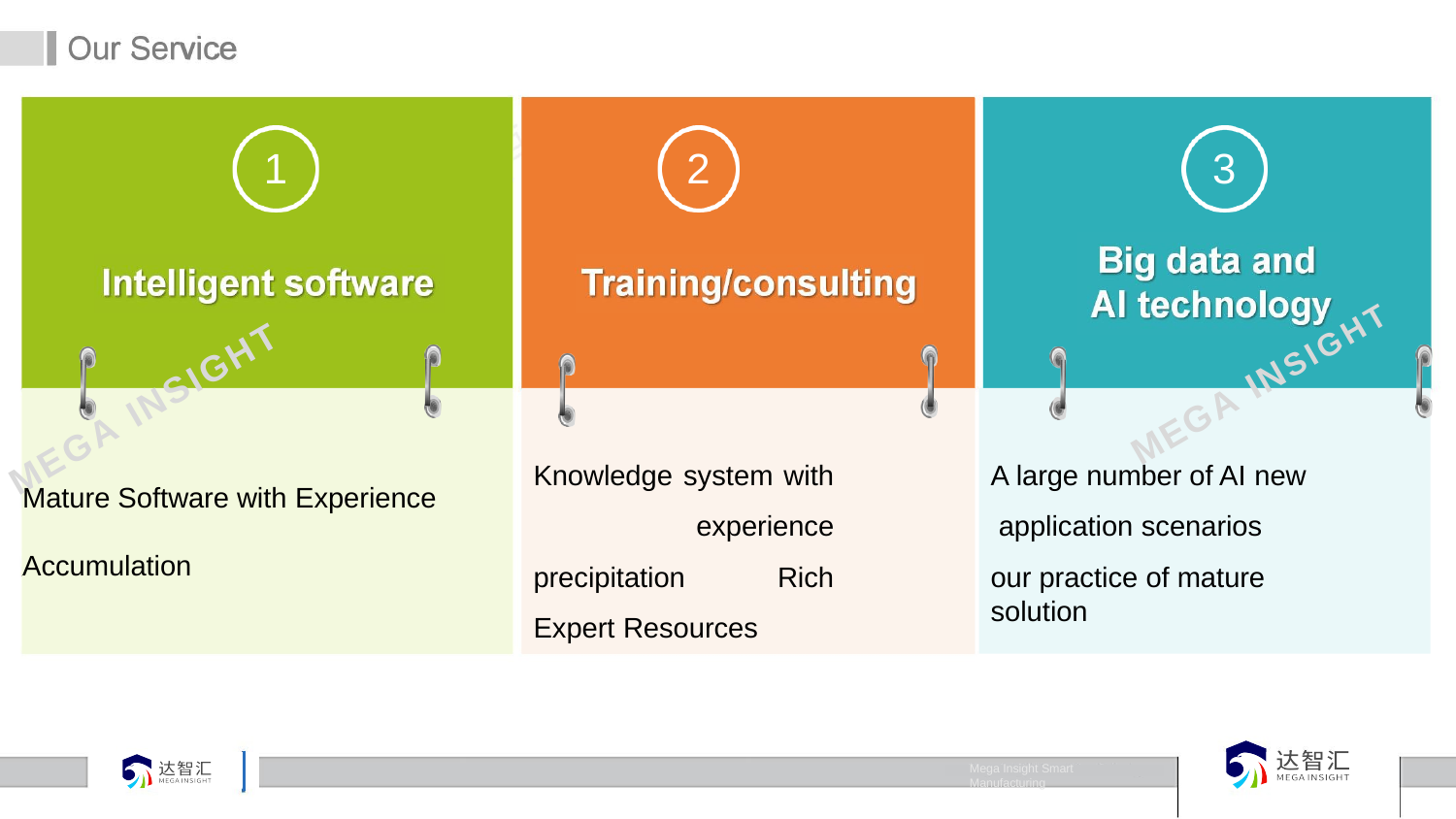

# Our Service

造 智能制
达智汇

1
2
3

INSIGHT

MEGA INSIGHT

MEGA
Knowledge system with  experience precipitation  Rich Expert Resources
A large number of AI new  application scenarios
our practice of mature solution
Mature Software with Experience
Accumulation

Mega Insight Smart Manufacturing